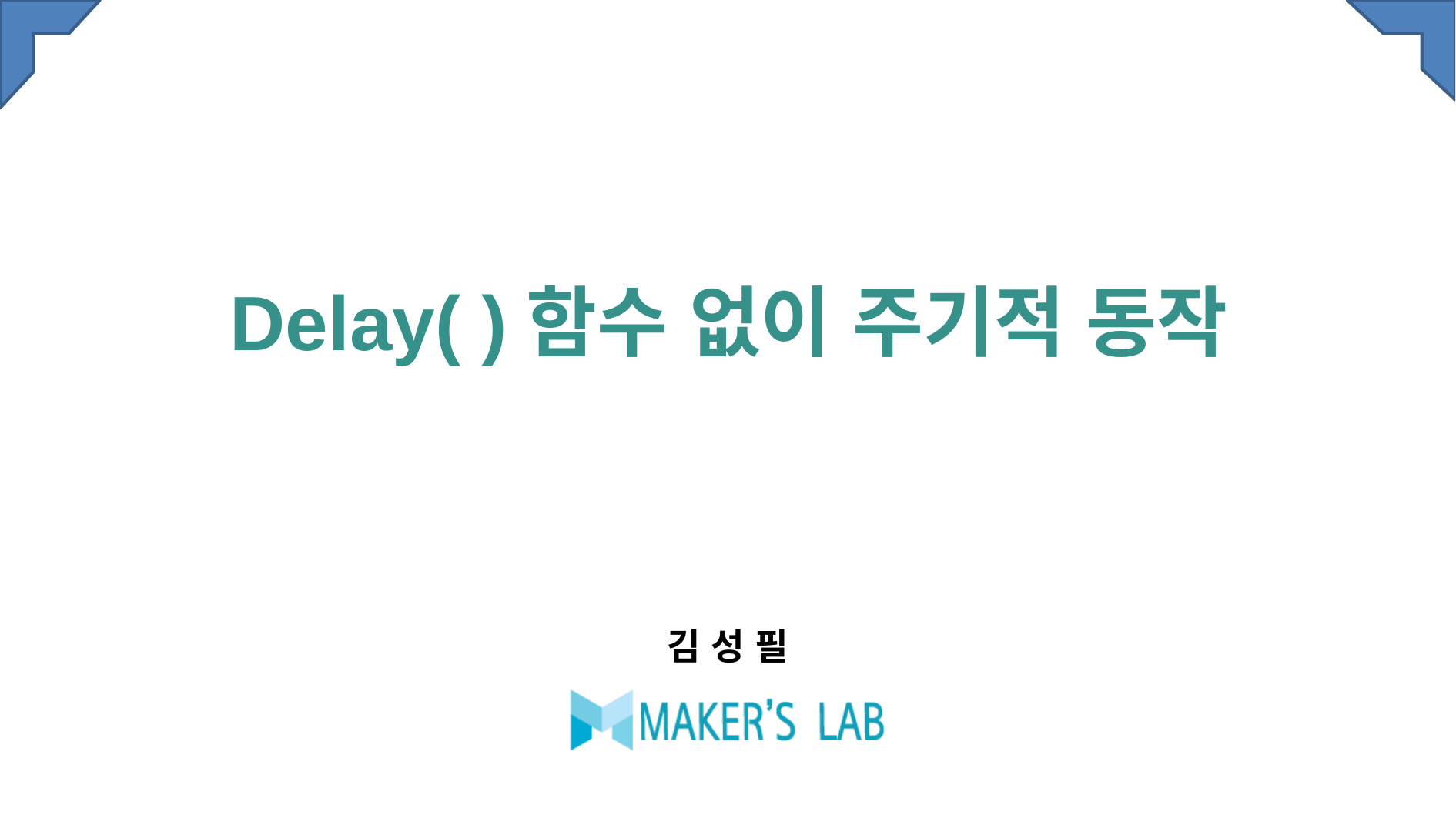

# Delay( )함수 없이 주기적 동작

김 성 필